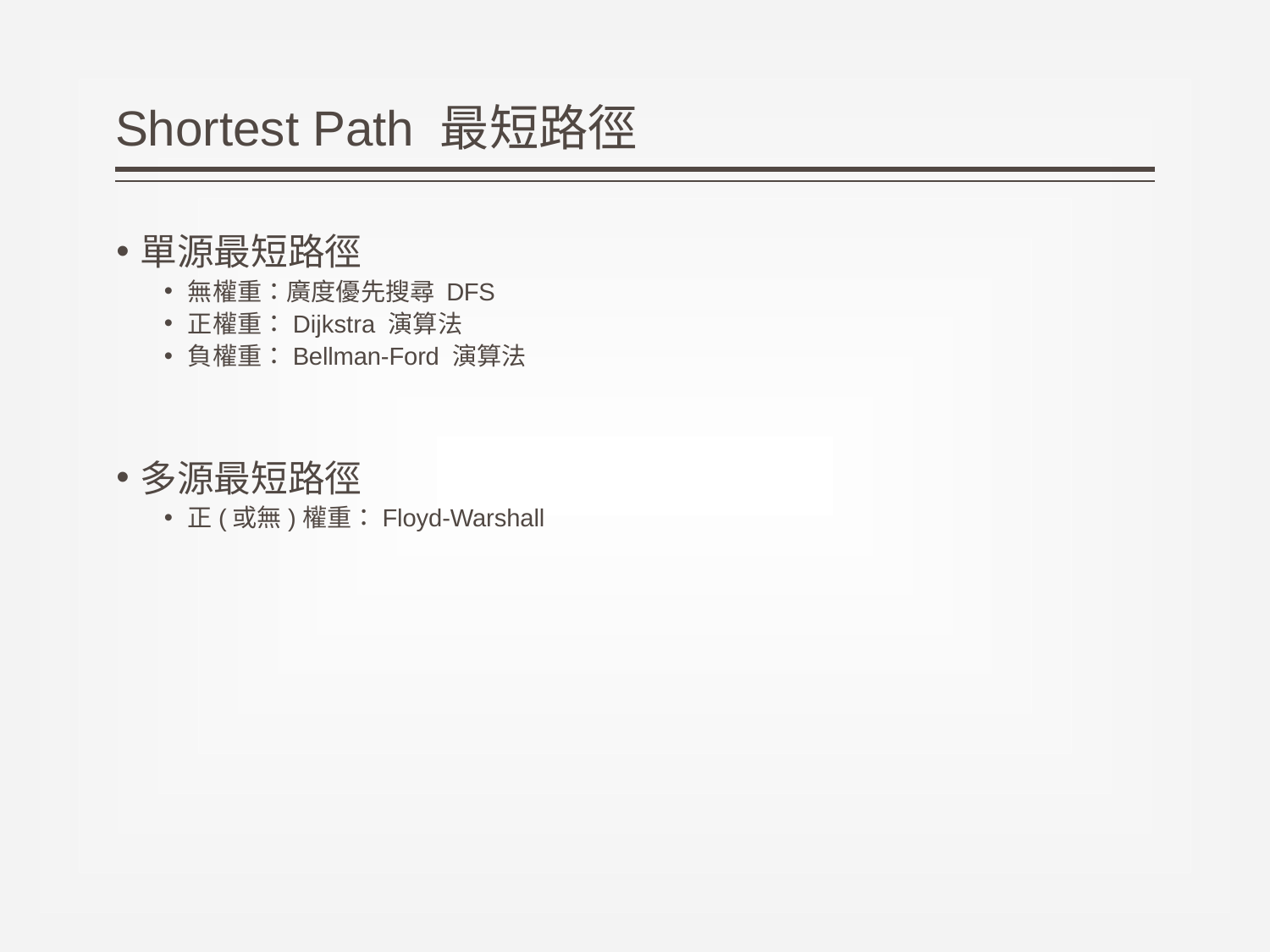

# Shortest Path 最短路徑
單源最短路徑
無權重：廣度優先搜尋 DFS
正權重：Dijkstra 演算法
負權重：Bellman-Ford 演算法

多源最短路徑
正(或無)權重：Floyd-Warshall